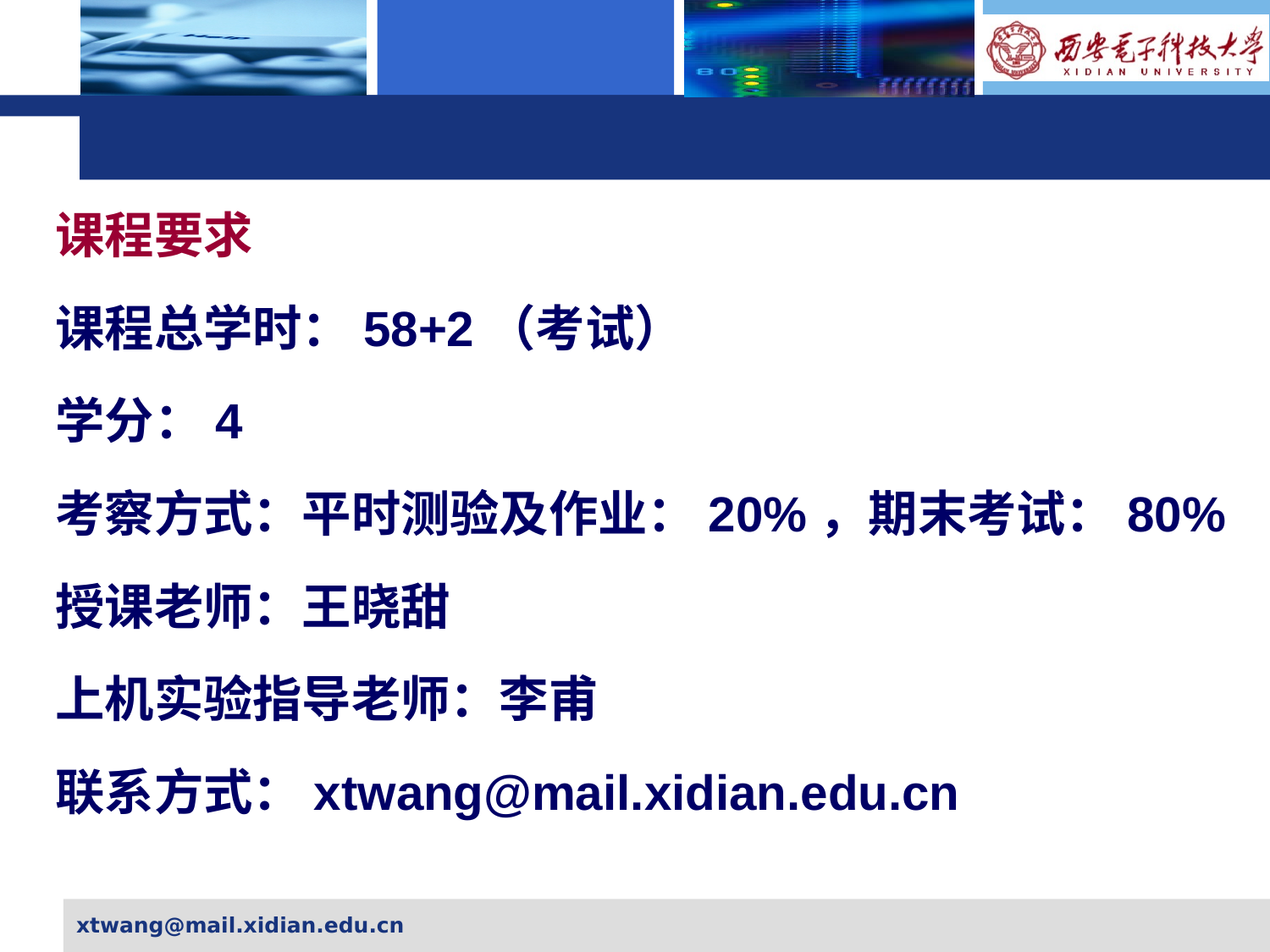

#
课程要求
课程总学时：58+2（考试）
学分：4
考察方式：平时测验及作业：20%，期末考试：80%
授课老师：王晓甜
上机实验指导老师：李甫
联系方式：xtwang@mail.xidian.edu.cn
xtwang@mail.xidian.edu.cn